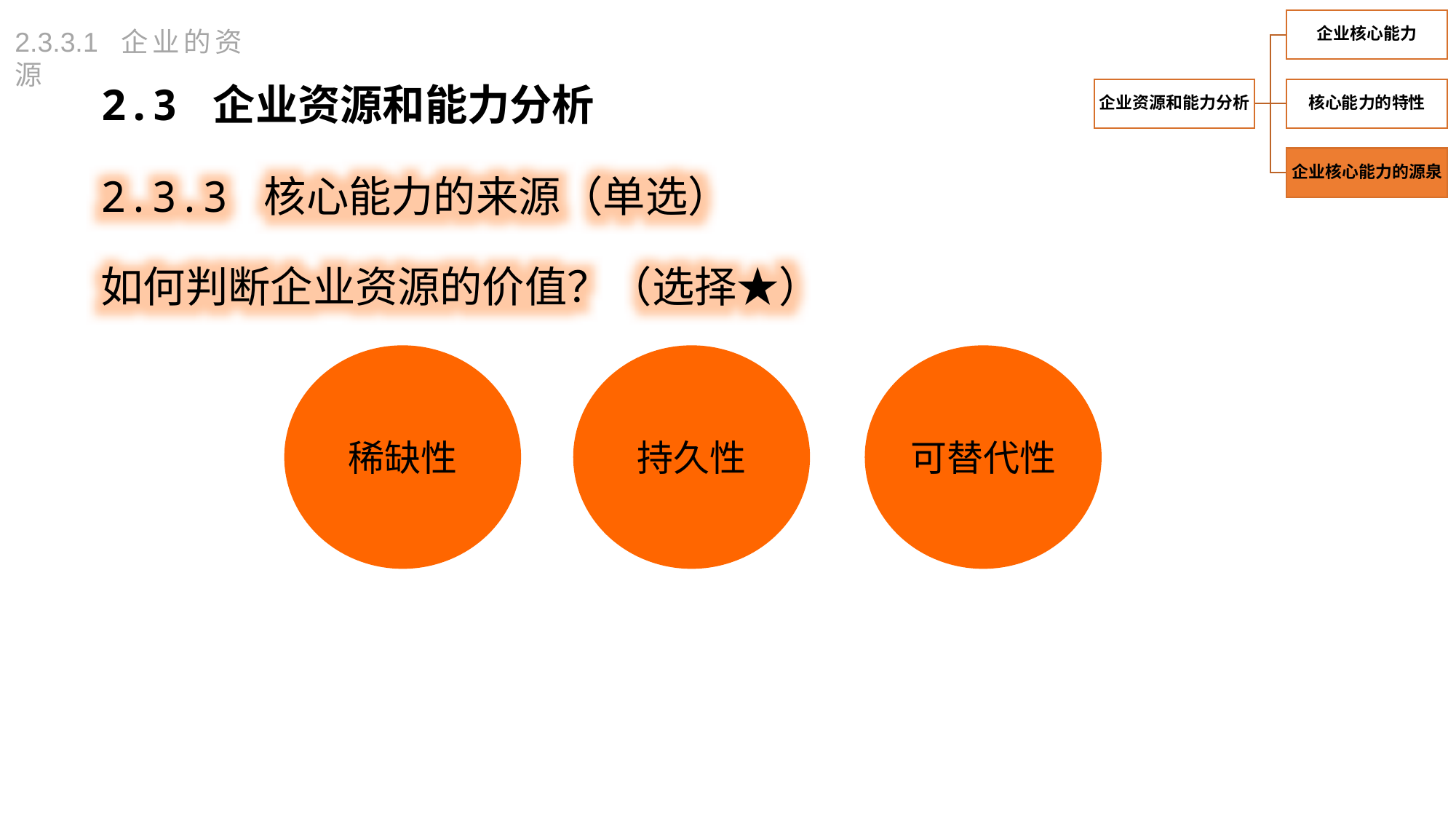

企业资源和能力分析
企业核心能力
核心能力的特性
企业核心能力的源泉
2.3.3.1 企业的资源
2.3 企业资源和能力分析
2.3.3 核心能力的来源（单选）
如何判断企业资源的价值？（选择★）
稀缺性
持久性
可替代性